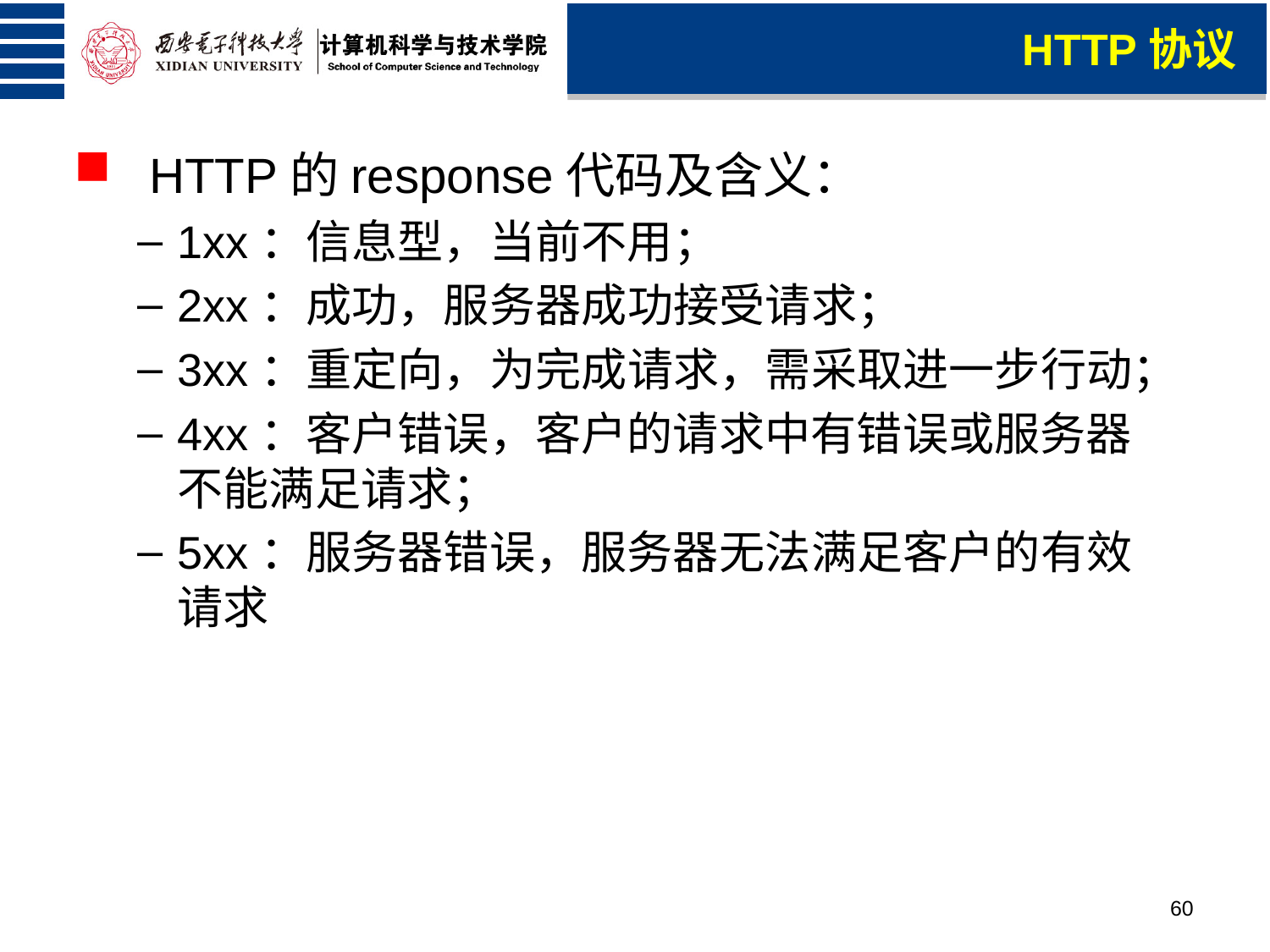

HTTP协议
  HTTP的response代码及含义：
1xx：信息型，当前不用；
2xx：成功，服务器成功接受请求；
3xx：重定向，为完成请求，需采取进一步行动；
4xx：客户错误，客户的请求中有错误或服务器不能满足请求；
5xx：服务器错误，服务器无法满足客户的有效请求
60